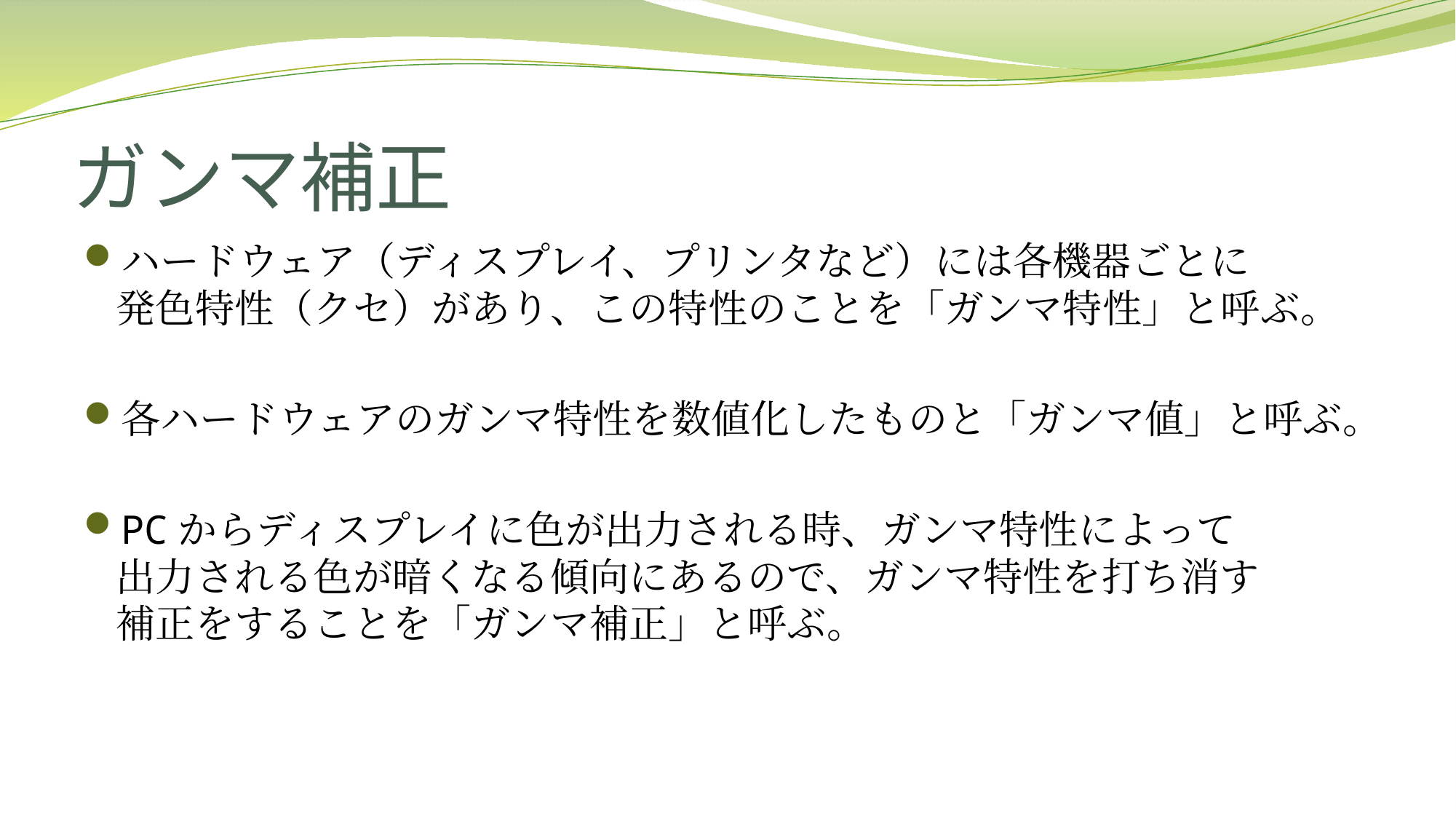

# ガンマ補正
ハードウェア（ディスプレイ、プリンタなど）には各機器ごとに
発色特性（クセ）があり、この特性のことを「ガンマ特性」と呼ぶ。

各ハードウェアのガンマ特性を数値化したものと「ガンマ値」と呼ぶ。

PCからディスプレイに色が出力される時、ガンマ特性によって
出力される色が暗くなる傾向にあるので、ガンマ特性を打ち消す
補正をすることを「ガンマ補正」と呼ぶ。